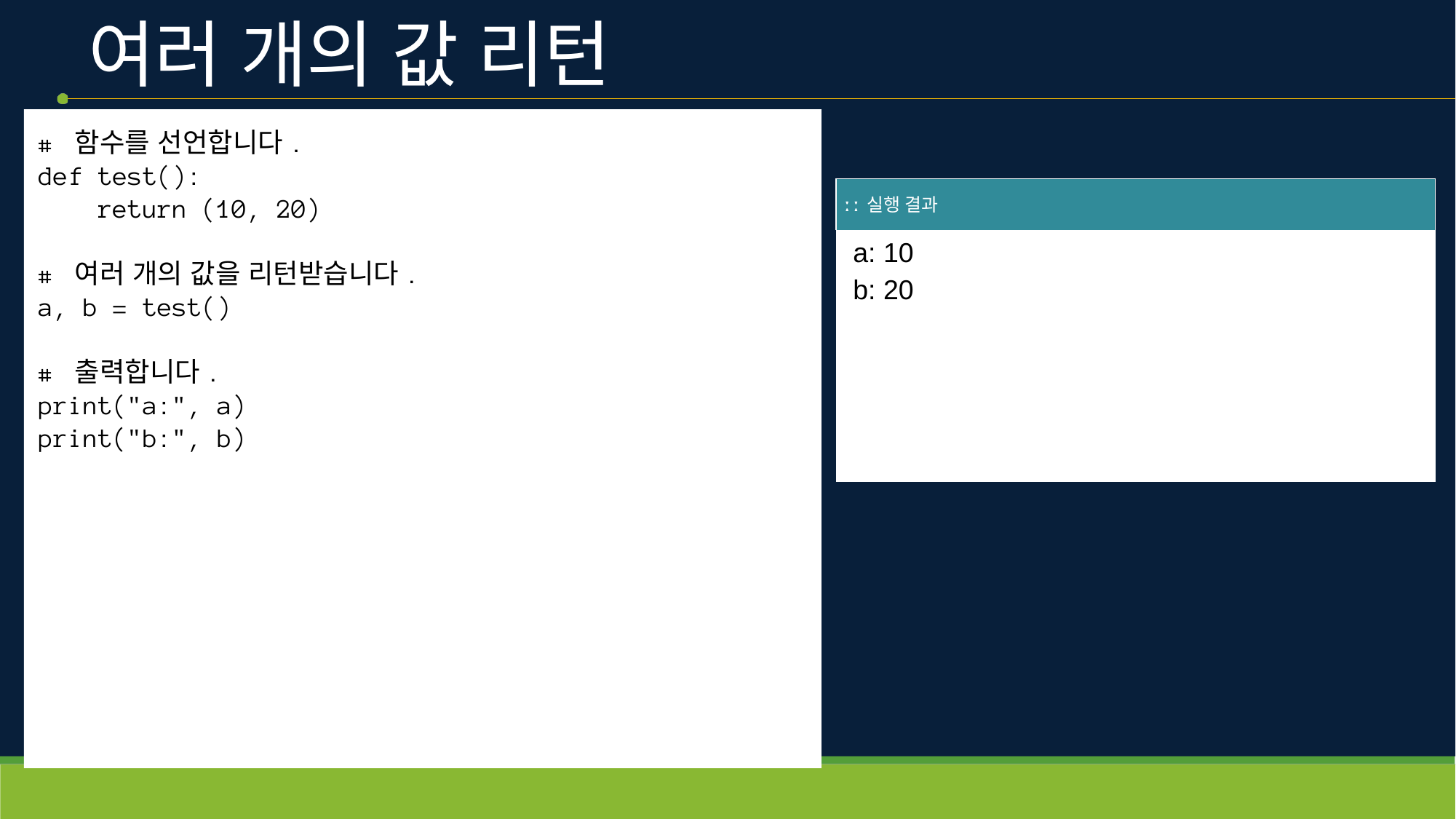

# 여러 개의 값 리턴

# 함수를 선언합니다.
def test():
    return (10, 20)
# 여러 개의 값을 리턴받습니다.
a, b = test()
# 출력합니다.
print("a:", a)
print("b:", b)

| ː ː 실행 결과 |
| --- |
| a: 10 b: 20 |